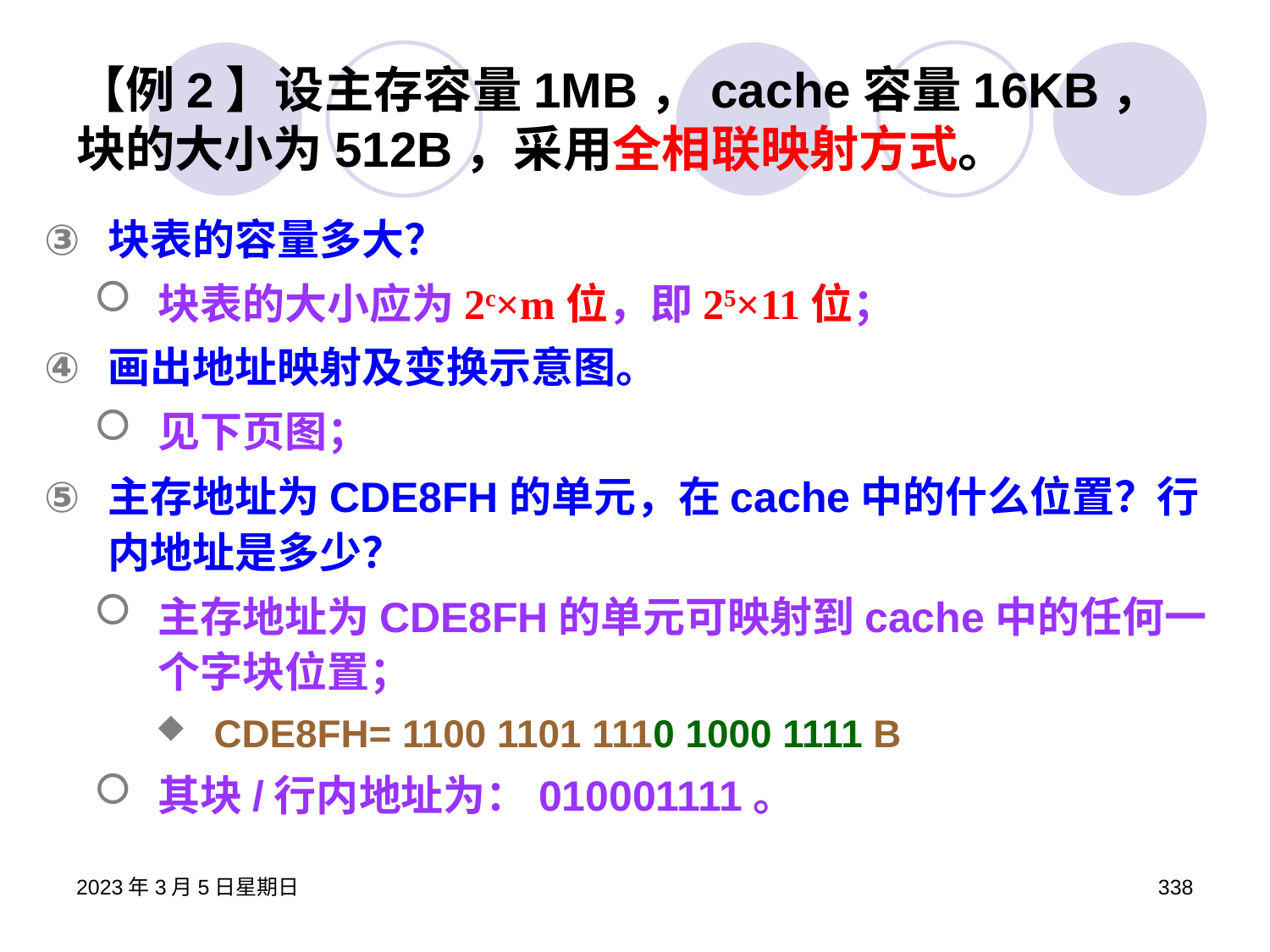

# 【例2】设主存容量1MB，cache容量16KB，块的大小为512B，采用全相联映射方式。
块表的容量多大？
块表的大小应为2c×m位，即25×11位；
画出地址映射及变换示意图。
见下页图；
主存地址为CDE8FH的单元，在cache中的什么位置？行内地址是多少？
主存地址为CDE8FH的单元可映射到cache中的任何一个字块位置；
CDE8FH= 1100 1101 1110 1000 1111 B
其块/行内地址为：010001111。
2023年3月5日星期日
338